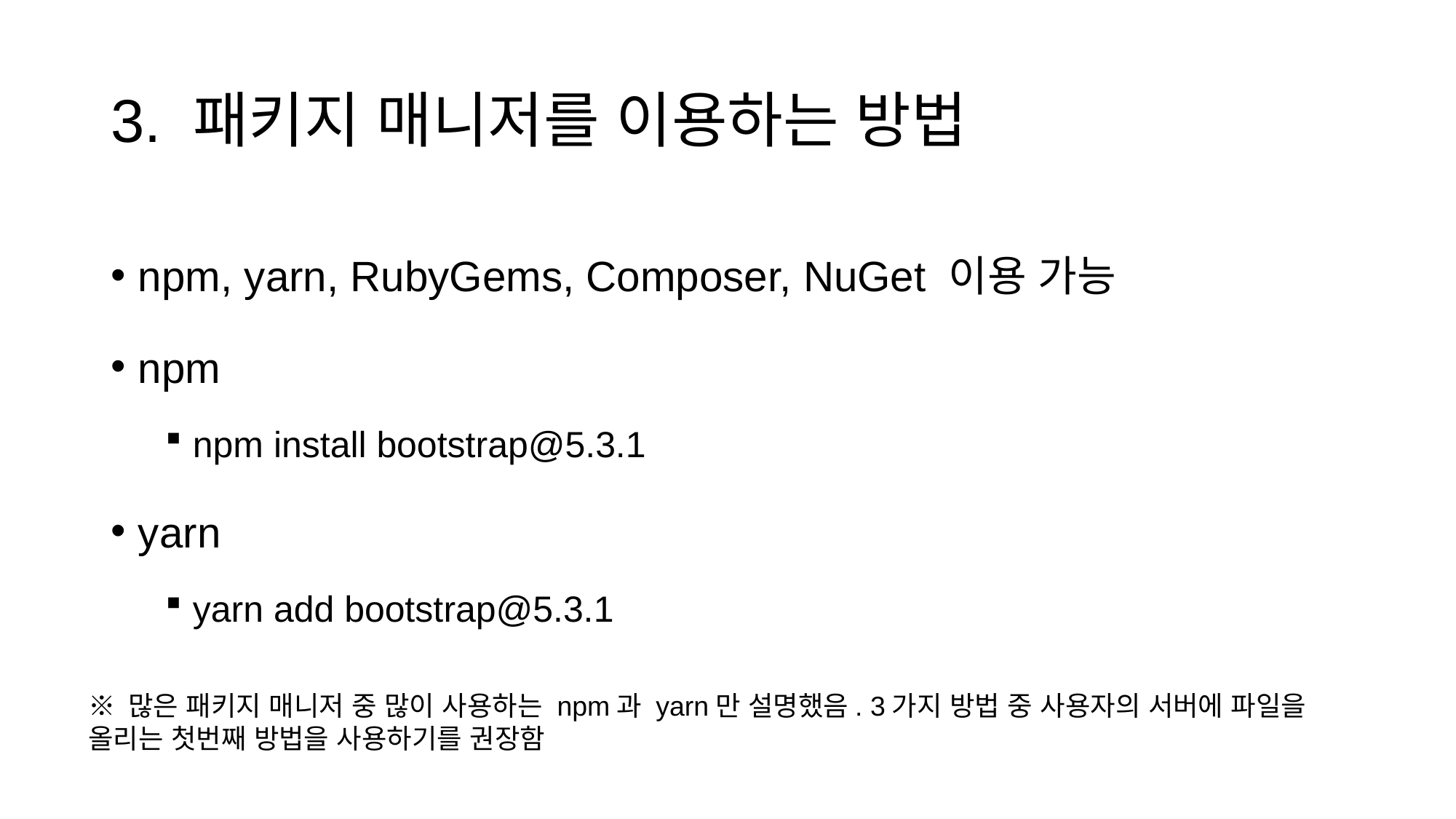

# 3. 패키지 매니저를 이용하는 방법
npm, yarn, RubyGems, Composer, NuGet 이용 가능
npm
npm install bootstrap@5.3.1
yarn
yarn add bootstrap@5.3.1
※ 많은 패키지 매니저 중 많이 사용하는 npm과 yarn만 설명했음. 3가지 방법 중 사용자의 서버에 파일을 올리는 첫번째 방법을 사용하기를 권장함